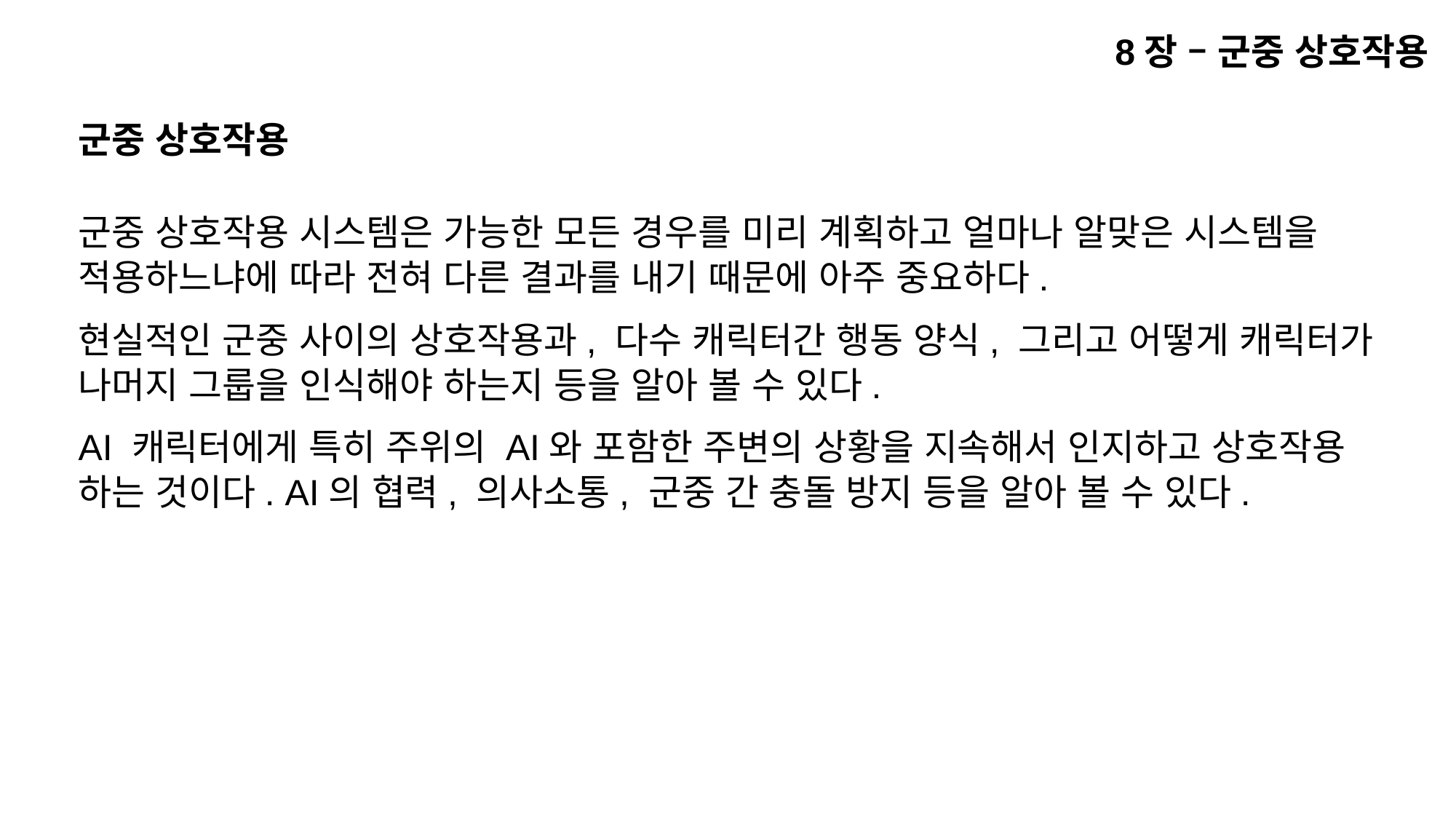

8장 – 군중 상호작용
군중 상호작용
군중 상호작용 시스템은 가능한 모든 경우를 미리 계획하고 얼마나 알맞은 시스템을
적용하느냐에 따라 전혀 다른 결과를 내기 때문에 아주 중요하다.
현실적인 군중 사이의 상호작용과, 다수 캐릭터간 행동 양식, 그리고 어떻게 캐릭터가
나머지 그룹을 인식해야 하는지 등을 알아 볼 수 있다.
AI 캐릭터에게 특히 주위의 AI와 포함한 주변의 상황을 지속해서 인지하고 상호작용
하는 것이다. AI의 협력, 의사소통, 군중 간 충돌 방지 등을 알아 볼 수 있다.